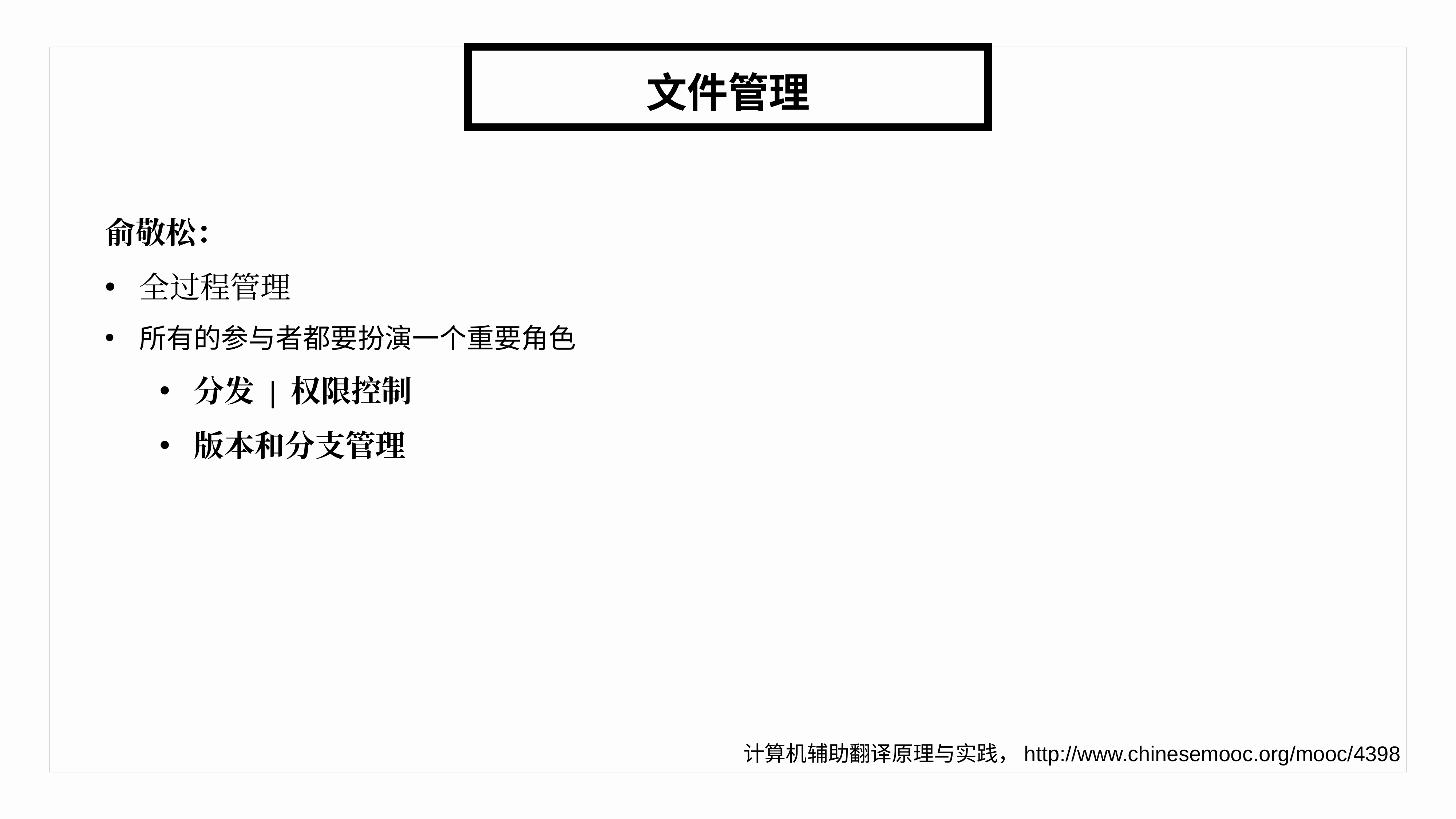

文件管理
俞敬松：
全过程管理
所有的参与者都要扮演一个重要角色
分发 | 权限控制
版本和分支管理

计算机辅助翻译原理与实践，http://www.chinesemooc.org/mooc/4398